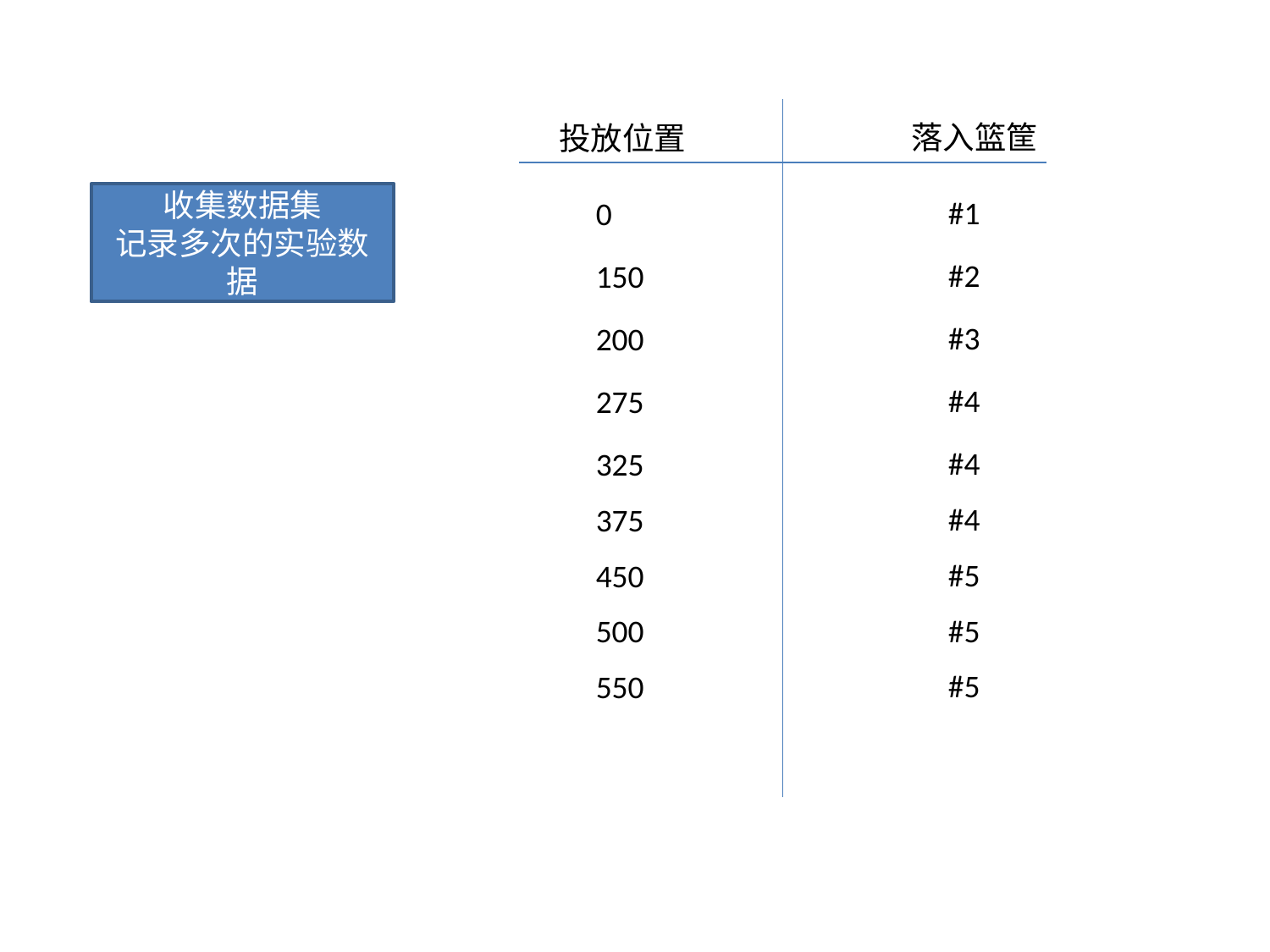

落入篮筐
投放位置
收集数据集
记录多次的实验数据
#1
0
#2
150
#3
200
#4
275
#4
325
#4
375
#5
450
#5
500
#5
550